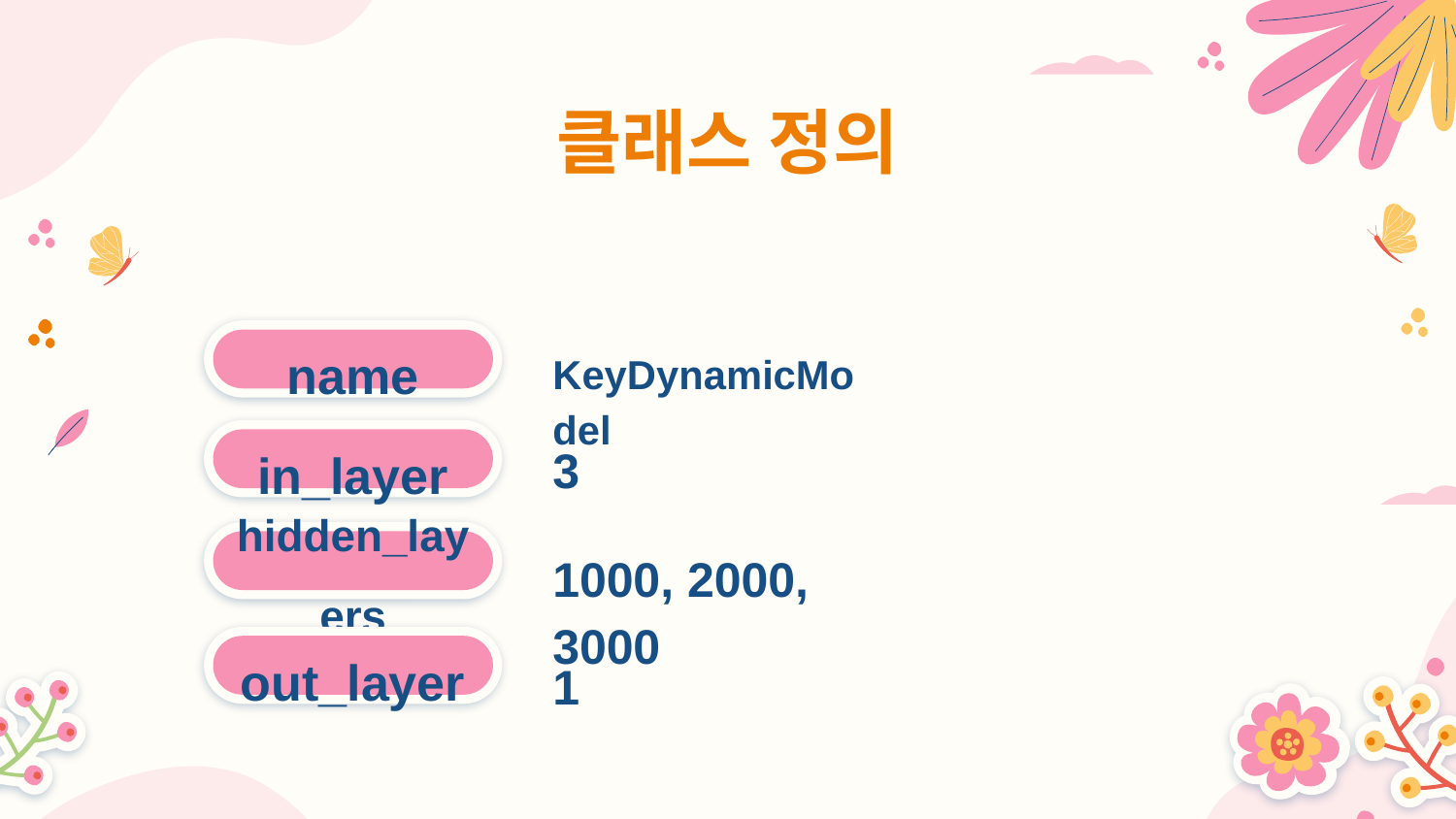

# 클래스 정의
KeyDynamicModel

name
3

in_layer
1000, 2000, 3000

hidden_layers
1

out_layer